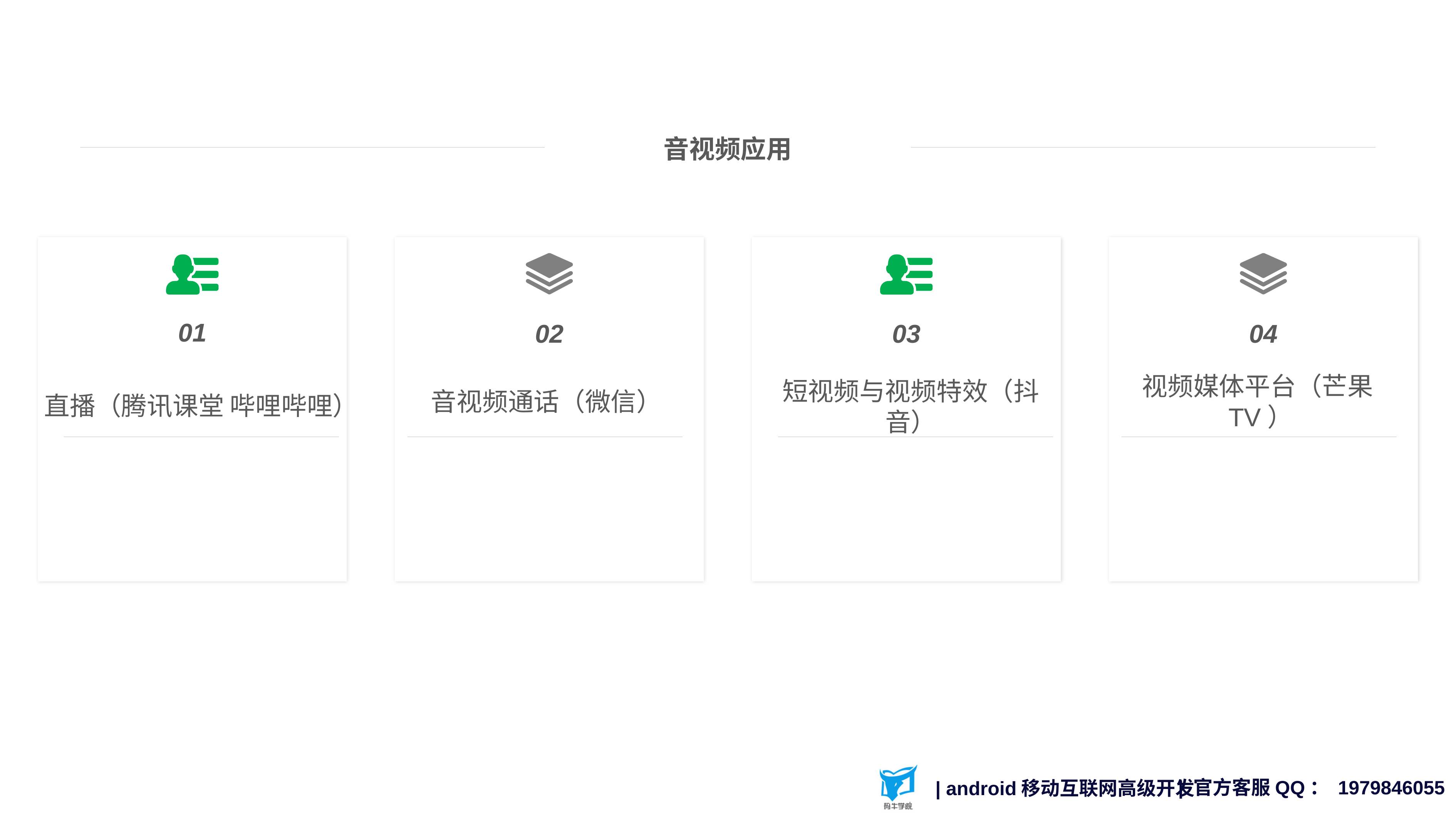

音视频应用

01
直播（腾讯课堂 哔哩哔哩）

02
音视频通话（微信）

03
短视频与视频特效（抖音）

04
视频媒体平台（芒果TV）